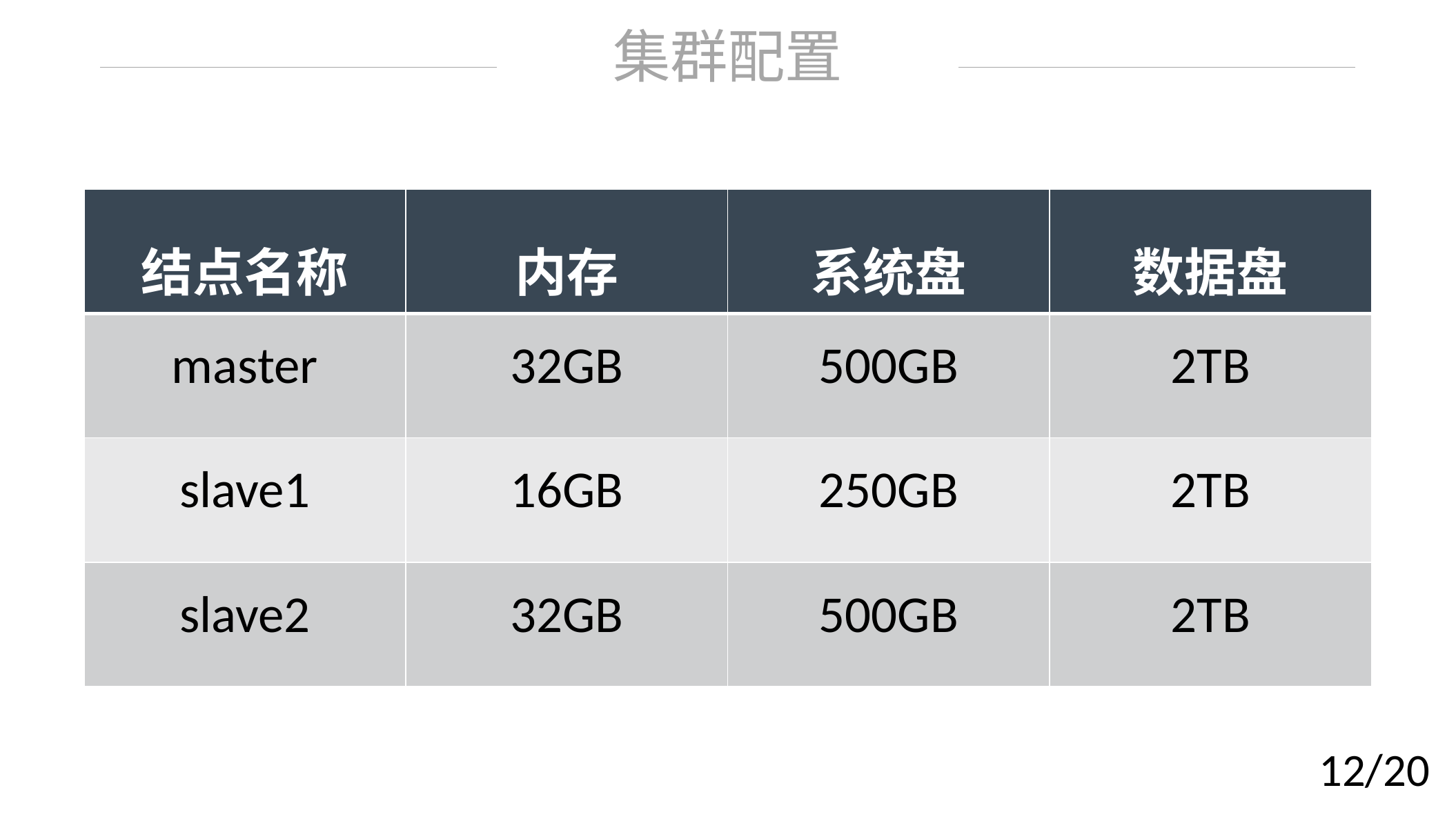

集群配置
| 结点名称 | 内存 | 系统盘 | 数据盘 |
| --- | --- | --- | --- |
| master | 32GB | 500GB | 2TB |
| slave1 | 16GB | 250GB | 2TB |
| slave2 | 32GB | 500GB | 2TB |
12/20